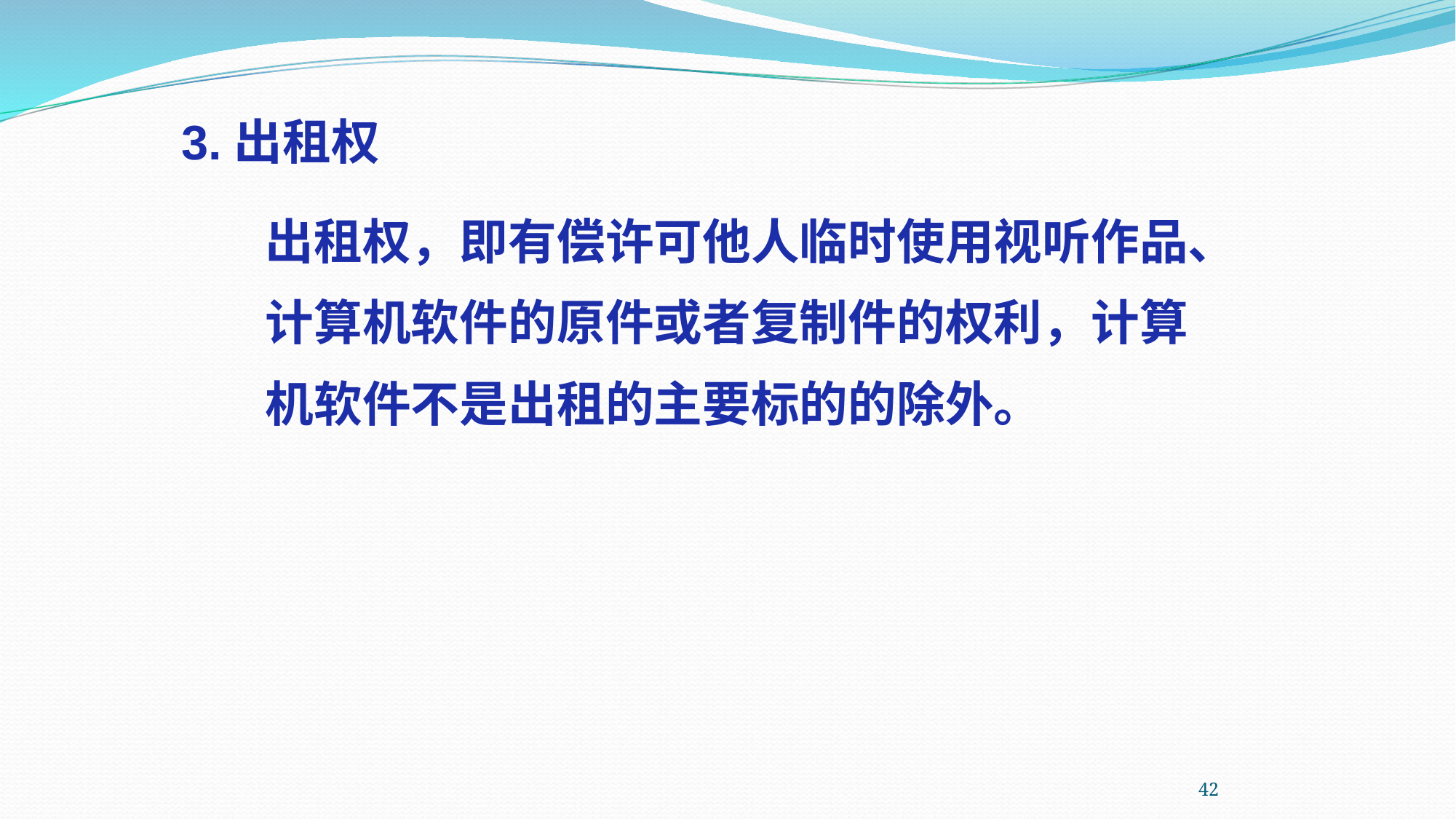

3.出租权
出租权，即有偿许可他人临时使用视听作品、计算机软件的原件或者复制件的权利，计算机软件不是出租的主要标的的除外。
42